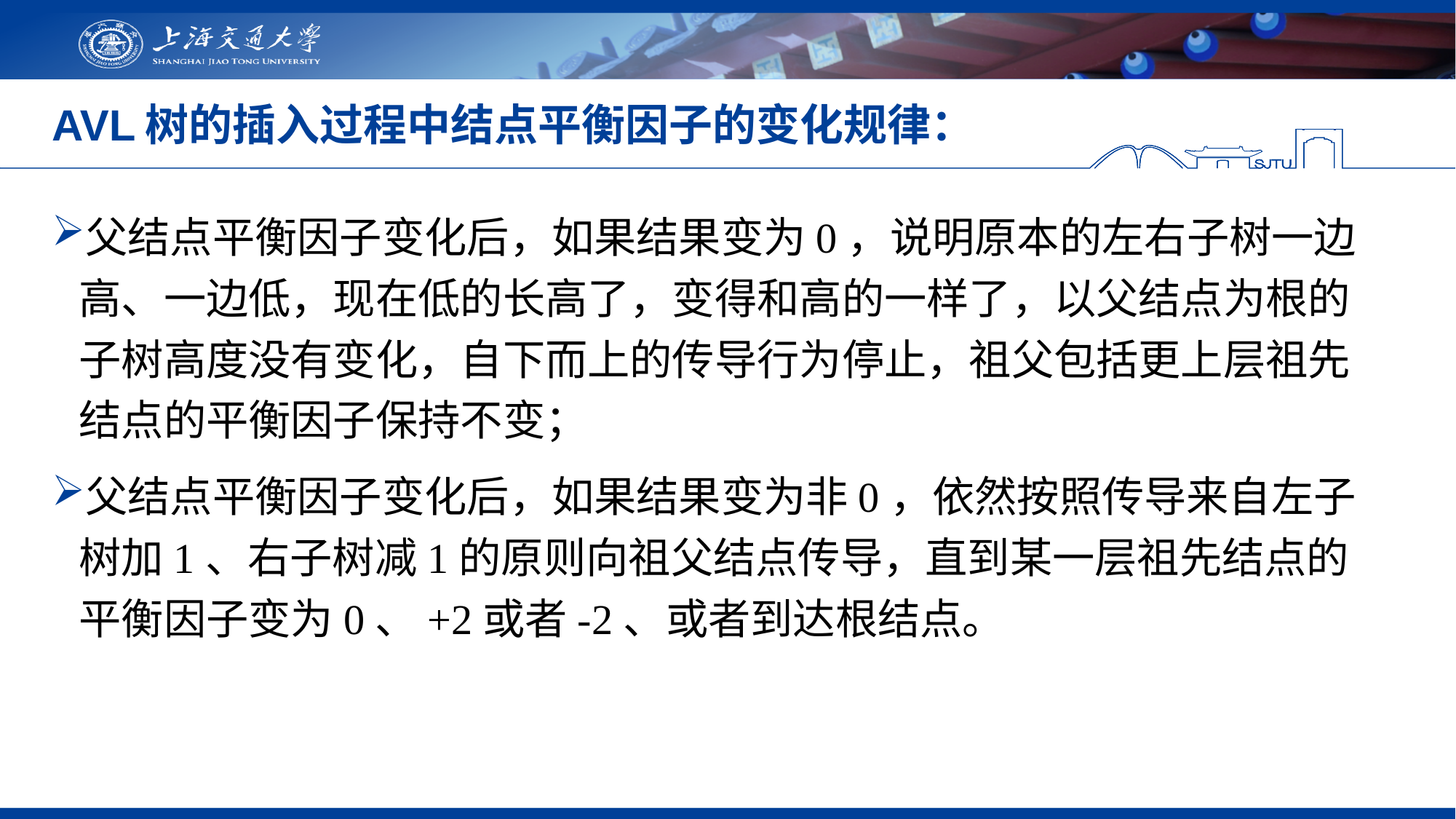

# AVL树的插入过程中结点平衡因子的变化规律：
父结点平衡因子变化后，如果结果变为0，说明原本的左右子树一边高、一边低，现在低的长高了，变得和高的一样了，以父结点为根的子树高度没有变化，自下而上的传导行为停止，祖父包括更上层祖先结点的平衡因子保持不变；
父结点平衡因子变化后，如果结果变为非0，依然按照传导来自左子树加1、右子树减1的原则向祖父结点传导，直到某一层祖先结点的平衡因子变为0、+2或者-2、或者到达根结点。